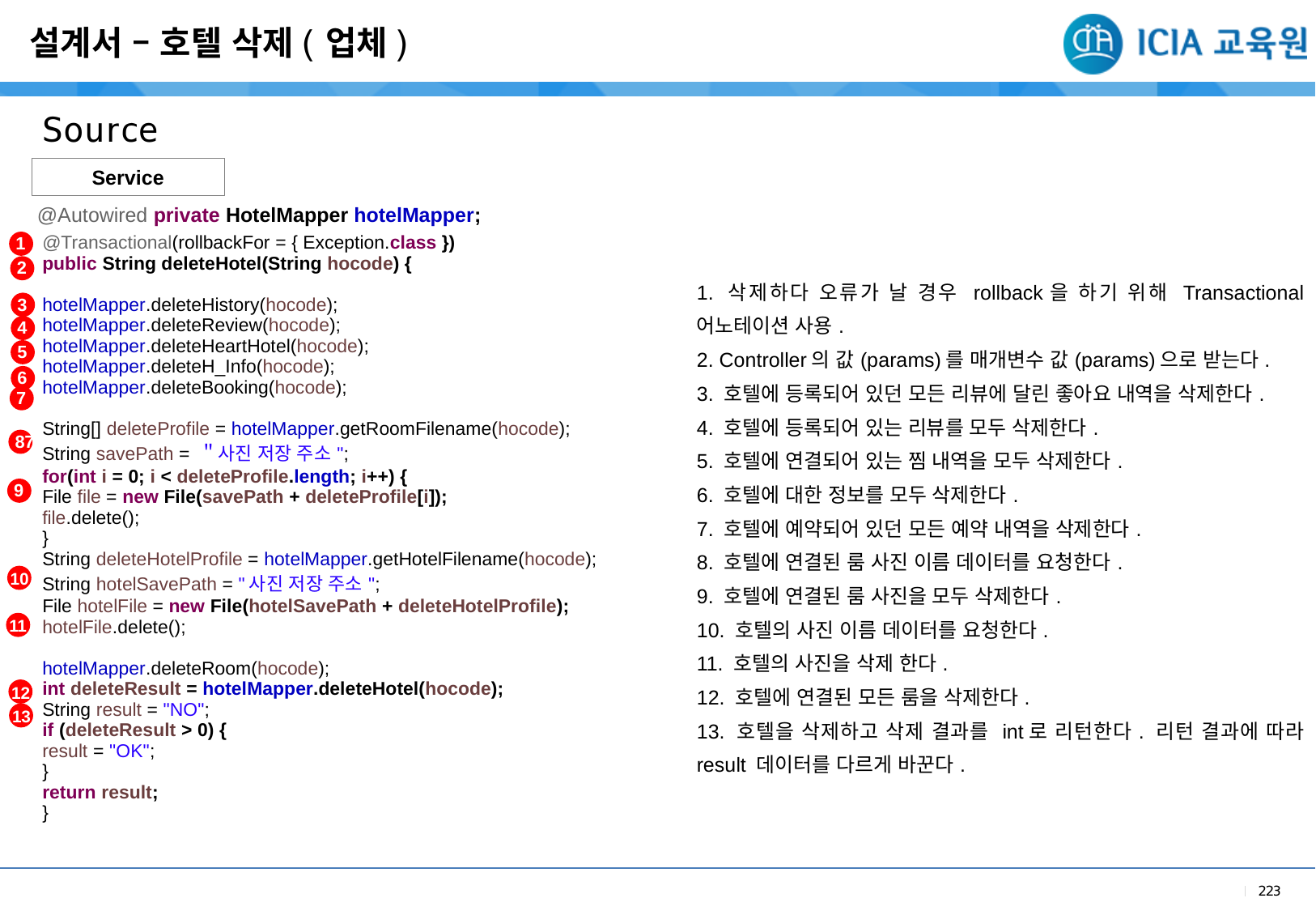

설계서 – 호텔 삭제(업체)
Source
Service
@Autowired private HotelMapper hotelMapper;
1

| @Transactional(rollbackFor = { Exception.class }) public String deleteHotel(String hocode) { hotelMapper.deleteHistory(hocode); hotelMapper.deleteReview(hocode); hotelMapper.deleteHeartHotel(hocode); hotelMapper.deleteH\_Info(hocode); hotelMapper.deleteBooking(hocode); String[] deleteProfile = hotelMapper.getRoomFilename(hocode); String savePath = ＂사진 저장 주소"; for(int i = 0; i < deleteProfile.length; i++) { File file = new File(savePath + deleteProfile[i]); file.delete(); } String deleteHotelProfile = hotelMapper.getHotelFilename(hocode); String hotelSavePath = "사진 저장 주소"; File hotelFile = new File(hotelSavePath + deleteHotelProfile); hotelFile.delete(); hotelMapper.deleteRoom(hocode); int deleteResult = hotelMapper.deleteHotel(hocode); String result = "NO"; if (deleteResult > 0) { result = "OK"; } return result; } |
| --- |
|  |
| --- |
| 1. 삭제하다 오류가 날 경우 rollback을 하기 위해 Transactional 어노테이션 사용. 2. Controller의 값(params)를 매개변수 값(params)으로 받는다. 3. 호텔에 등록되어 있던 모든 리뷰에 달린 좋아요 내역을 삭제한다. 4. 호텔에 등록되어 있는 리뷰를 모두 삭제한다. 5. 호텔에 연결되어 있는 찜 내역을 모두 삭제한다. 6. 호텔에 대한 정보를 모두 삭제한다. 7. 호텔에 예약되어 있던 모든 예약 내역을 삭제한다. 8. 호텔에 연결된 룸 사진 이름 데이터를 요청한다. 9. 호텔에 연결된 룸 사진을 모두 삭제한다. 10. 호텔의 사진 이름 데이터를 요청한다. 11. 호텔의 사진을 삭제 한다. 12. 호텔에 연결된 모든 룸을 삭제한다. 13. 호텔을 삭제하고 삭제 결과를 int로 리턴한다. 리턴 결과에 따라 result 데이터를 다르게 바꾼다. |
2

3

4

5

6

7

87

9

10

11

12

13